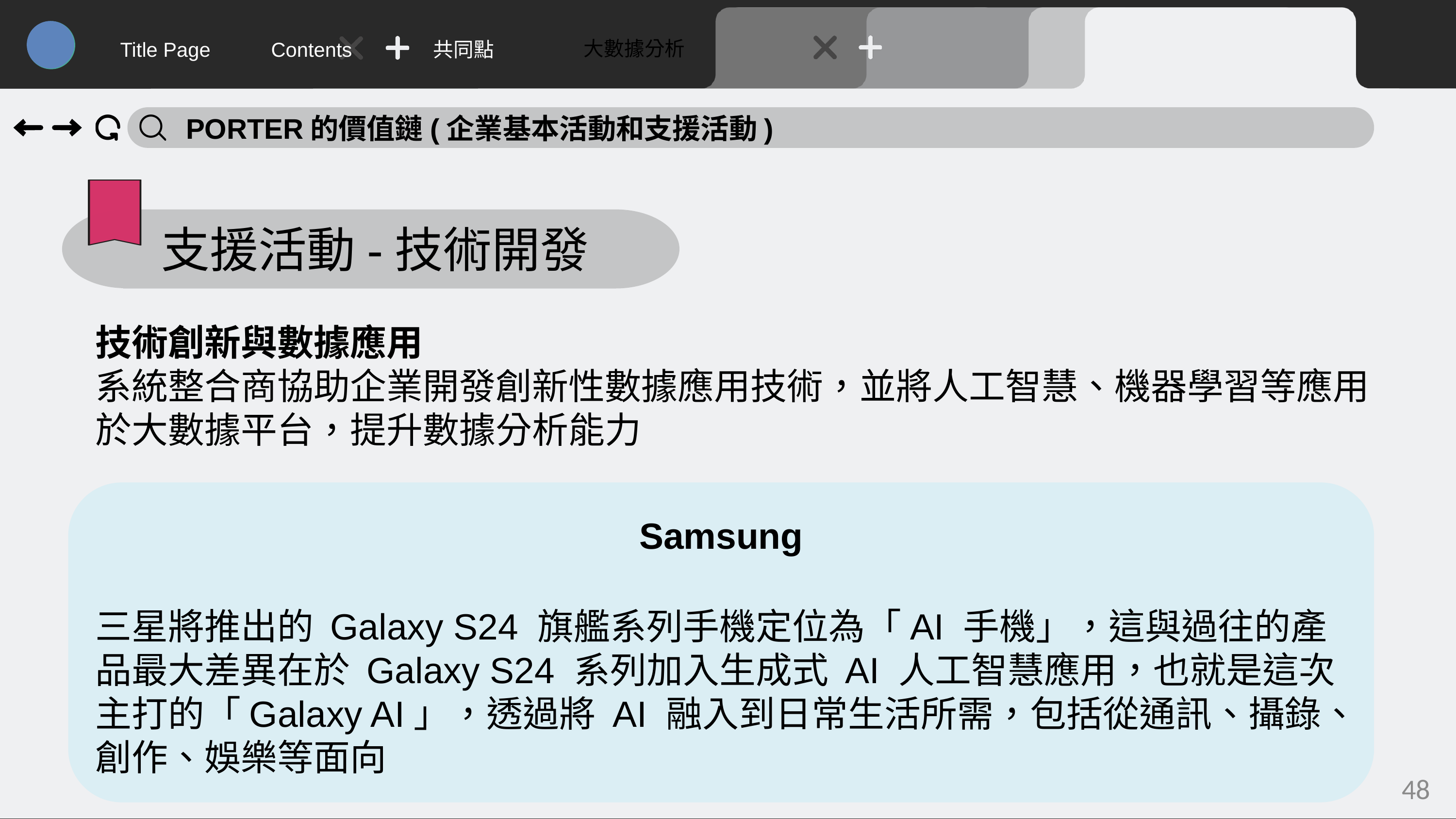

大數據分析
Title Page
Contents
共同點

PORTER的價值鏈(企業基本活動和支援活動)

支援活動-技術開發
技術創新與數據應用
系統整合商協助企業開發創新性數據應用技術，並將人工智慧、機器學習等應用於大數據平台，提升數據分析能力

Samsung
三星將推出的 Galaxy S24 旗艦系列手機定位為「AI 手機」，這與過往的產品最大差異在於 Galaxy S24 系列加入生成式 AI 人工智慧應用，也就是這次主打的「Galaxy AI」，透過將 AI 融入到日常生活所需，包括從通訊、攝錄、創作、娛樂等面向
48
48